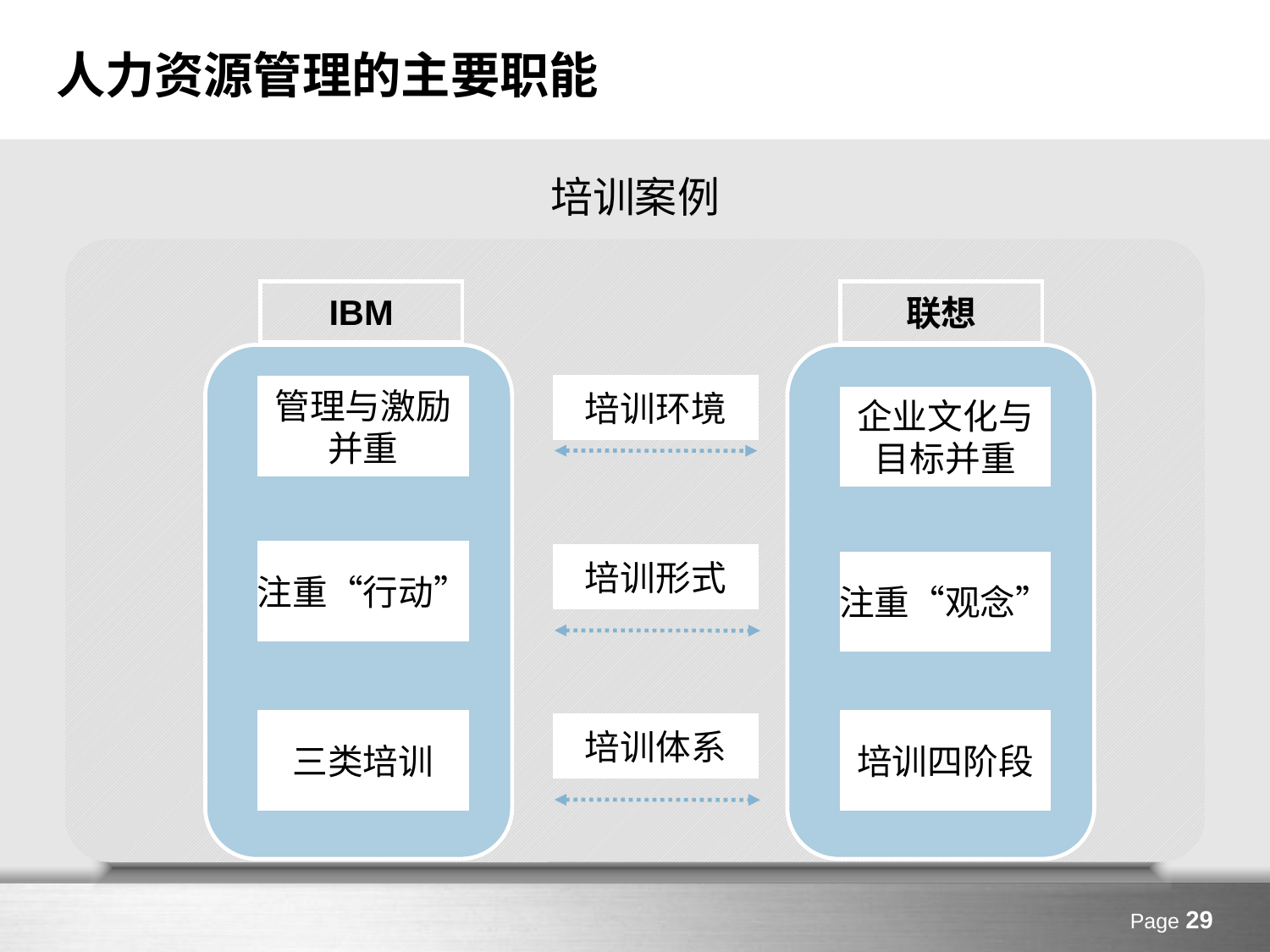

# 人力资源管理的主要职能
培训案例

IBM
联想

管理与激励
并重
培训环境
企业文化与
目标并重

注重“行动”
培训形式
注重“观念”

三类培训
培训四阶段
培训体系

Page 29